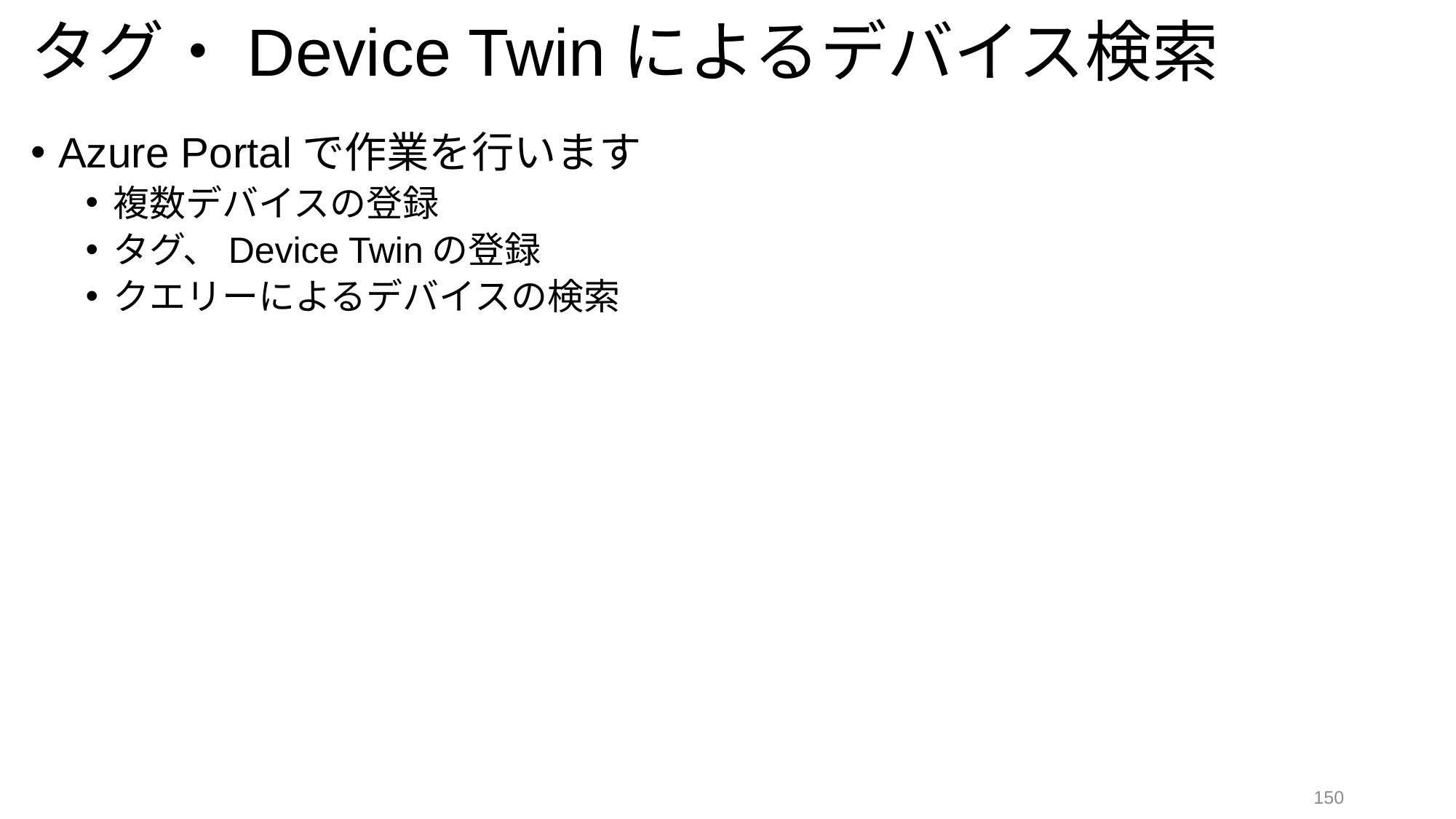

# タグ・Device Twinによるデバイス検索
Azure Portalで作業を行います
複数デバイスの登録
タグ、Device Twinの登録
クエリーによるデバイスの検索
150